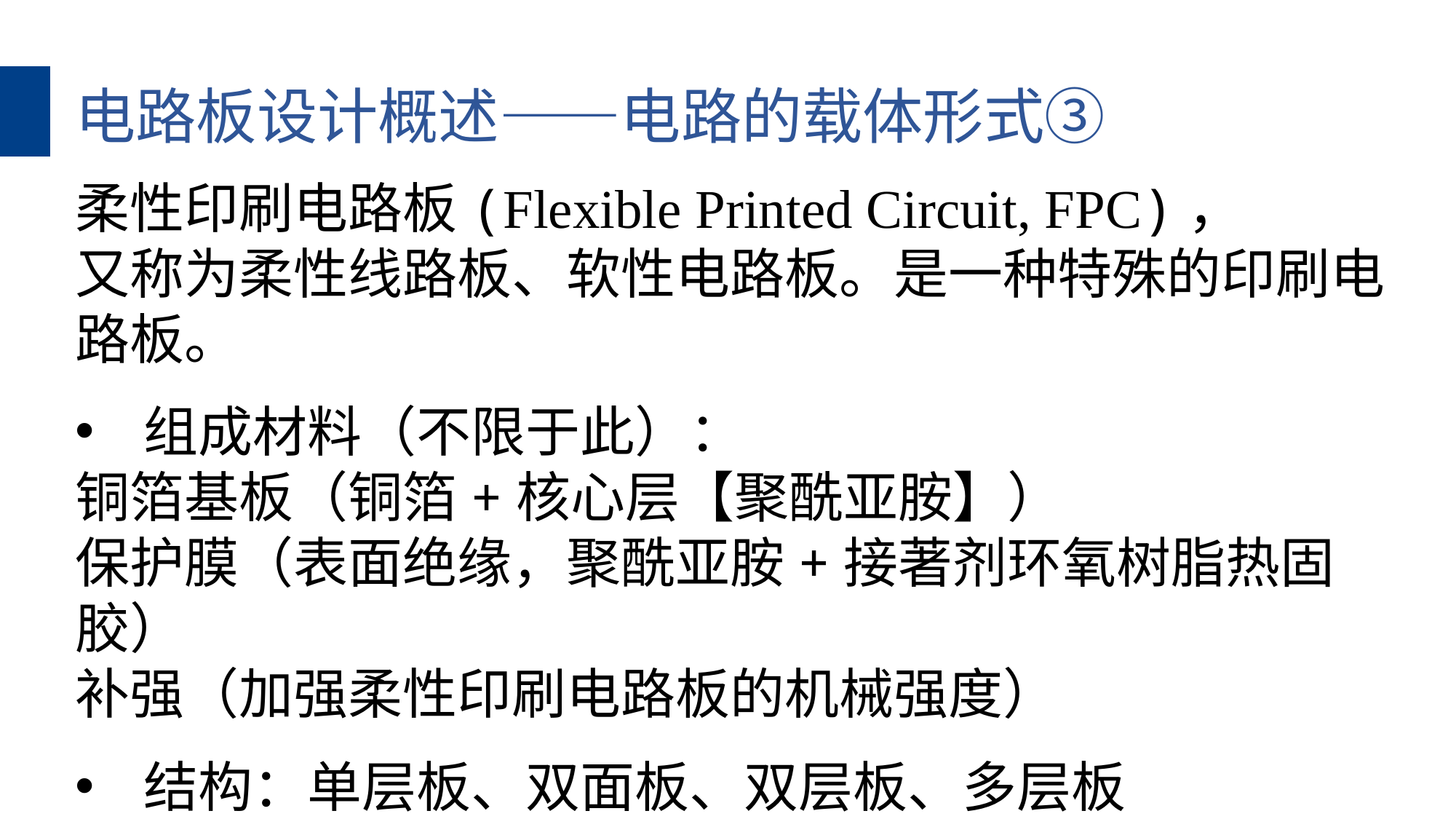

电路板设计概述——电路的载体形式③
柔性印刷电路板(Flexible Printed Circuit, FPC)，
又称为柔性线路板、软性电路板。是一种特殊的印刷电路板。
组成材料（不限于此）：
铜箔基板（铜箔+核心层【聚酰亚胺】）
保护膜（表面绝缘，聚酰亚胺+接著剂环氧树脂热固胶）
补强（加强柔性印刷电路板的机械强度）
结构：单层板、双面板、双层板、多层板